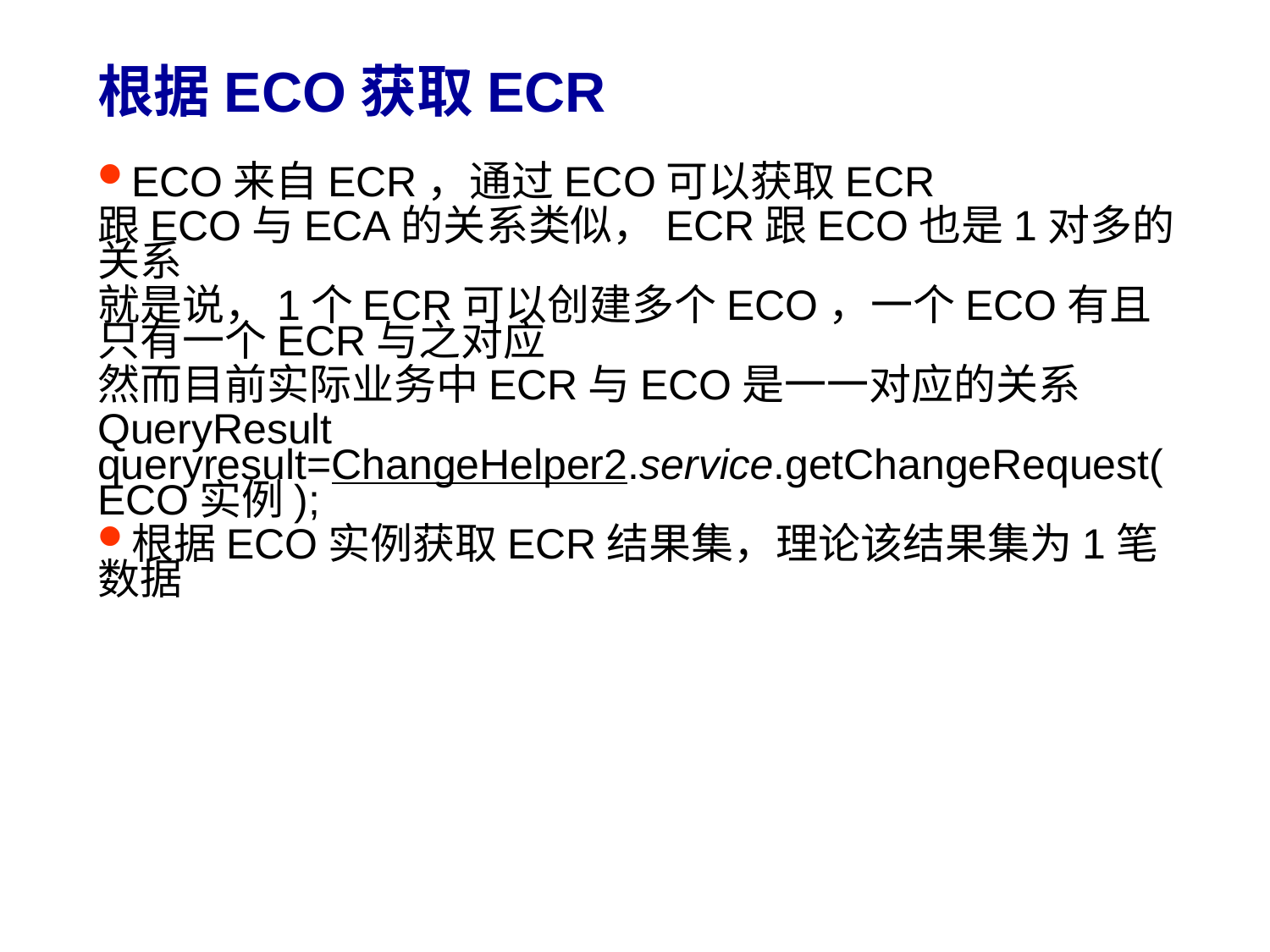

# 根据ECO获取ECR
ECO来自ECR，通过ECO可以获取ECR
跟ECO与ECA的关系类似，ECR跟ECO也是1对多的关系
就是说，1个ECR可以创建多个ECO，一个ECO有且只有一个ECR与之对应
然而目前实际业务中ECR与ECO是一一对应的关系
QueryResult queryresult=ChangeHelper2.service.getChangeRequest(ECO实例);
根据ECO实例获取ECR结果集，理论该结果集为1笔数据